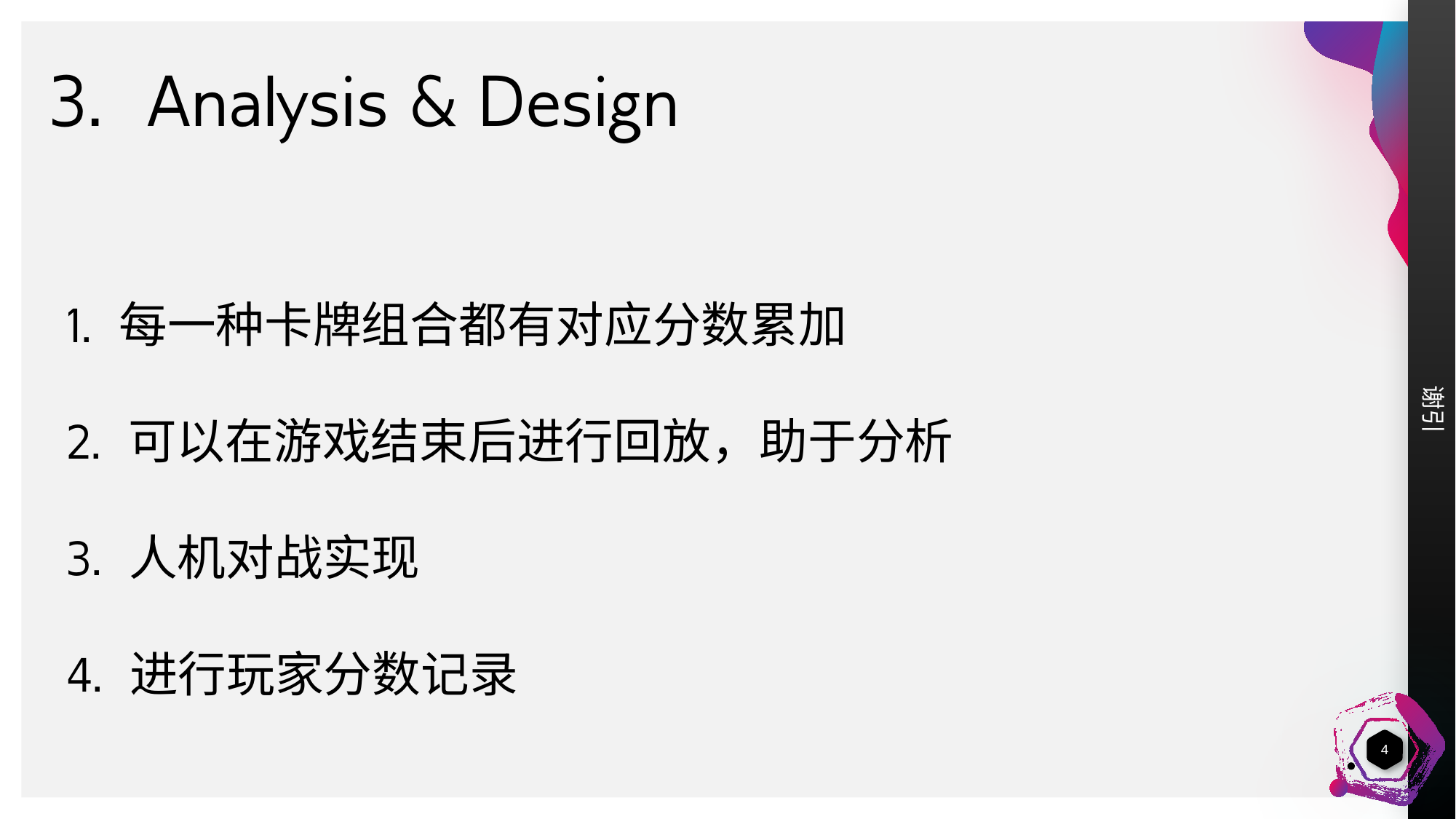

3.  Analysis & Design
1. 每一种卡牌组合都有对应分数累加
2. 可以在游戏结束后进行回放，助于分析
3. 人机对战实现
4. 进行玩家分数记录
4